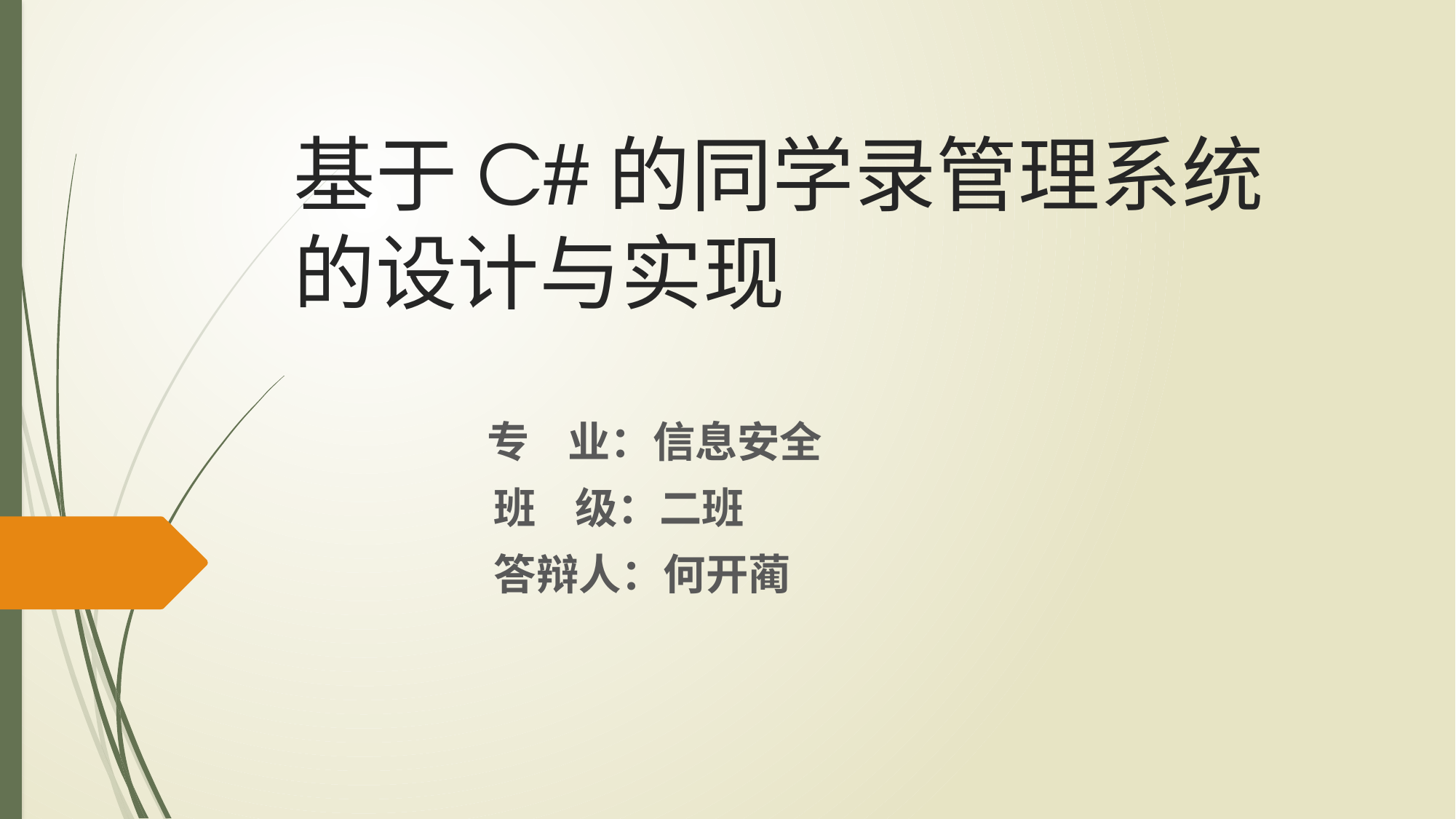

# 基于C#的同学录管理系统的设计与实现
                          专    业：信息安全
                 班    级：二班
                 答辩人：何开蔺